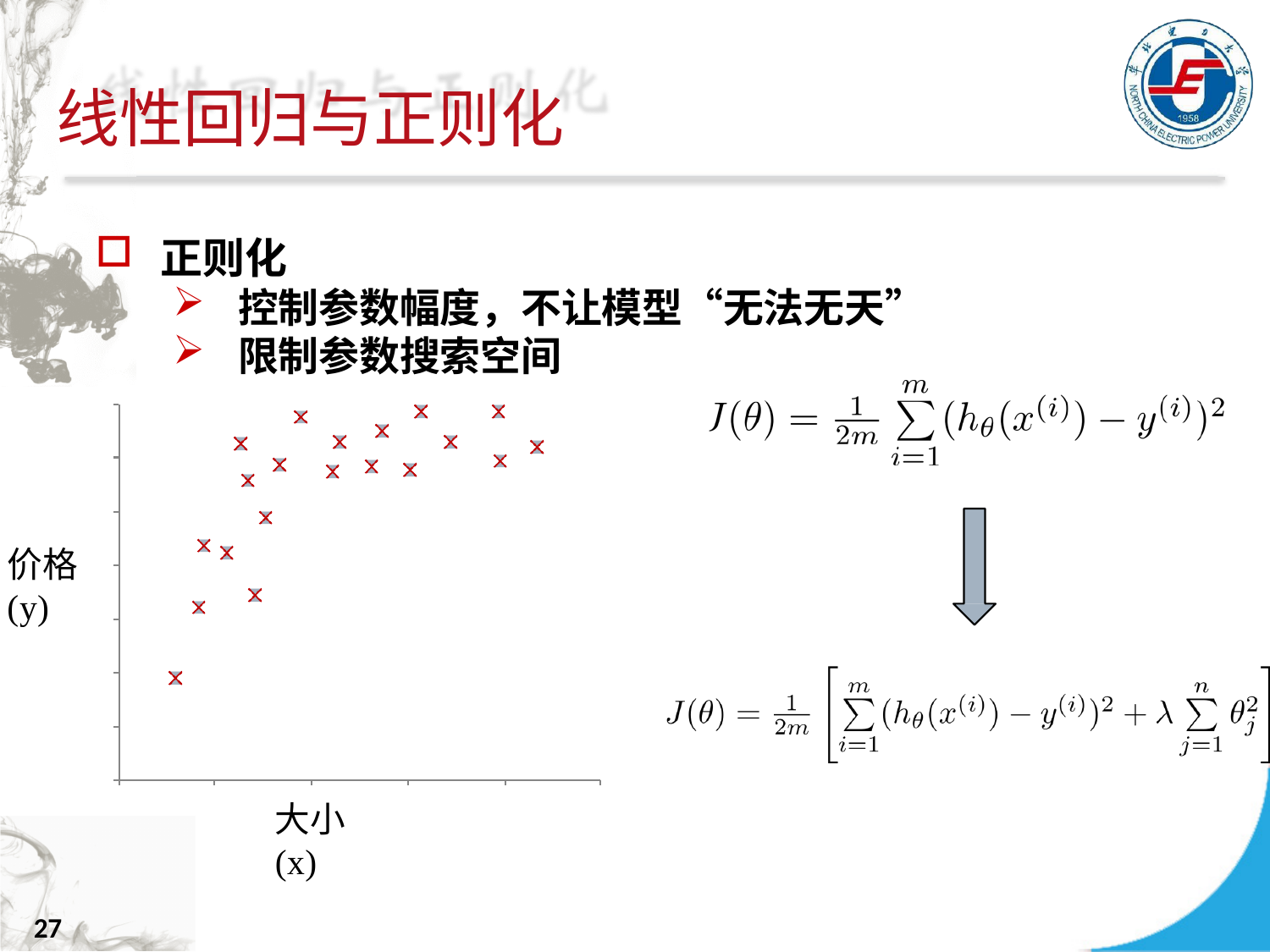

# 线性回归与正则化
正则化
控制参数幅度，不让模型“无法无天”
限制参数搜索空间

价格(y)

大小 (x)
27